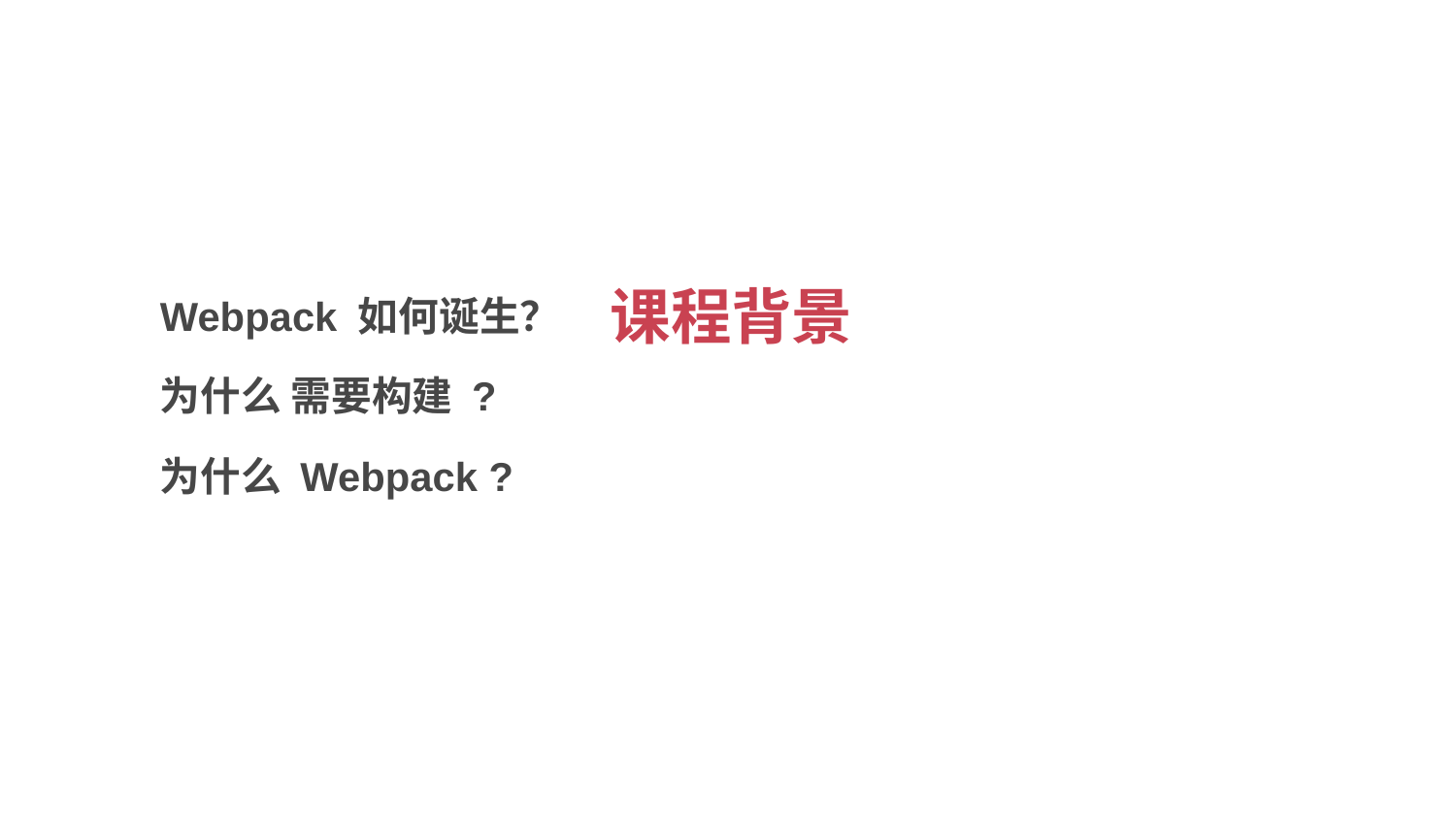

# 课程背景
Webpack 如何诞生？
为什么 需要构建 ?
为什么 Webpack ?